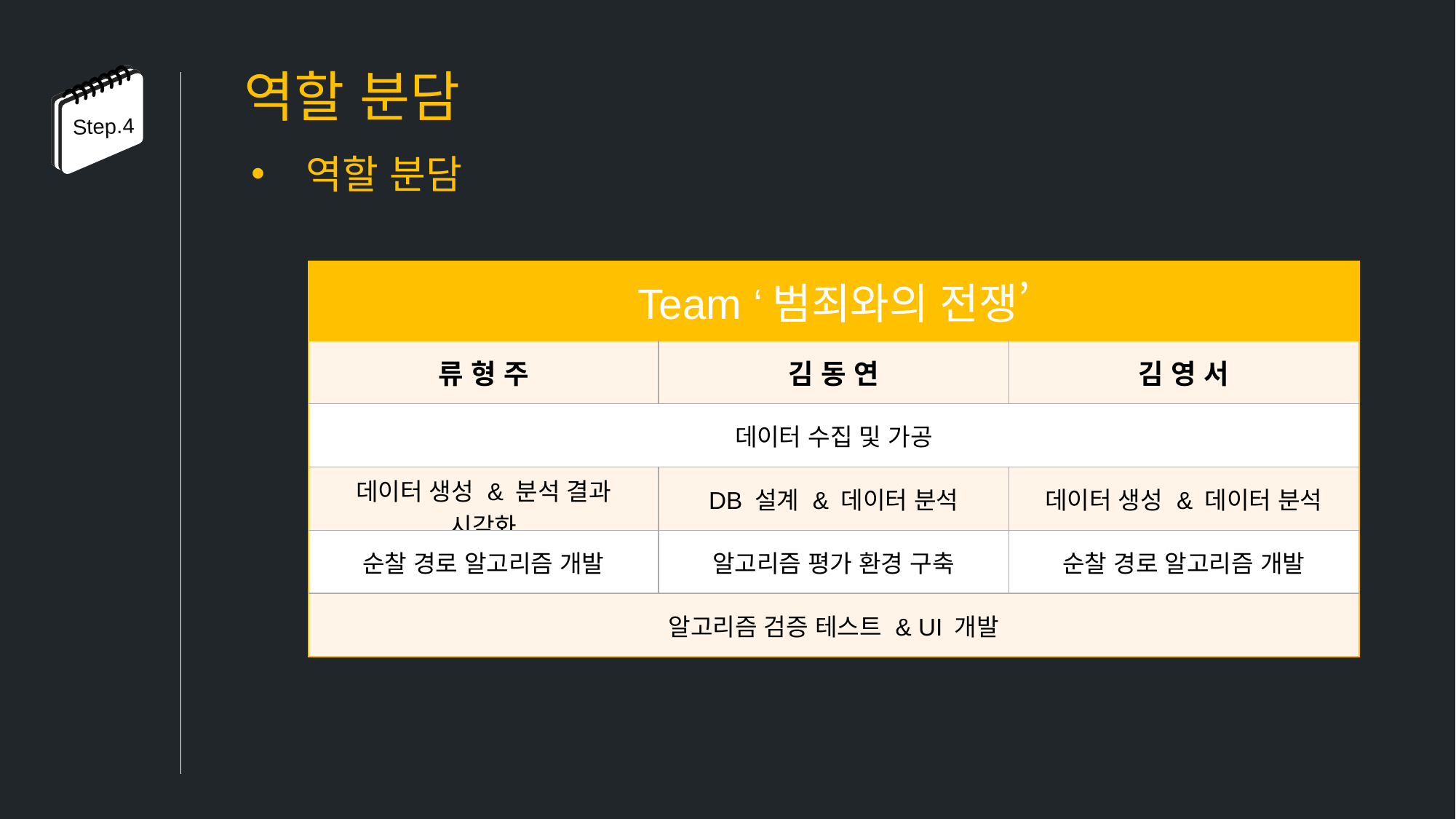

역할 분담

Step.4
역할 분담
| Team ‘범죄와의 전쟁’ |  |  |
| --- | --- | --- |
| 류 형 주 | 김 동 연 | 김 영 서 |
| 데이터 수집 및 가공 | 데이터 수집 및 가공 |  |
| 데이터 생성 & 분석 결과 시각화 | DB 설계 & 데이터 분석 | 데이터 생성 & 데이터 분석 |
| 순찰 경로 알고리즘 개발 | 알고리즘 평가 환경 구축 | 순찰 경로 알고리즘 개발 |
| 알고리즘 검증 테스트 & UI 개발 |  |  |